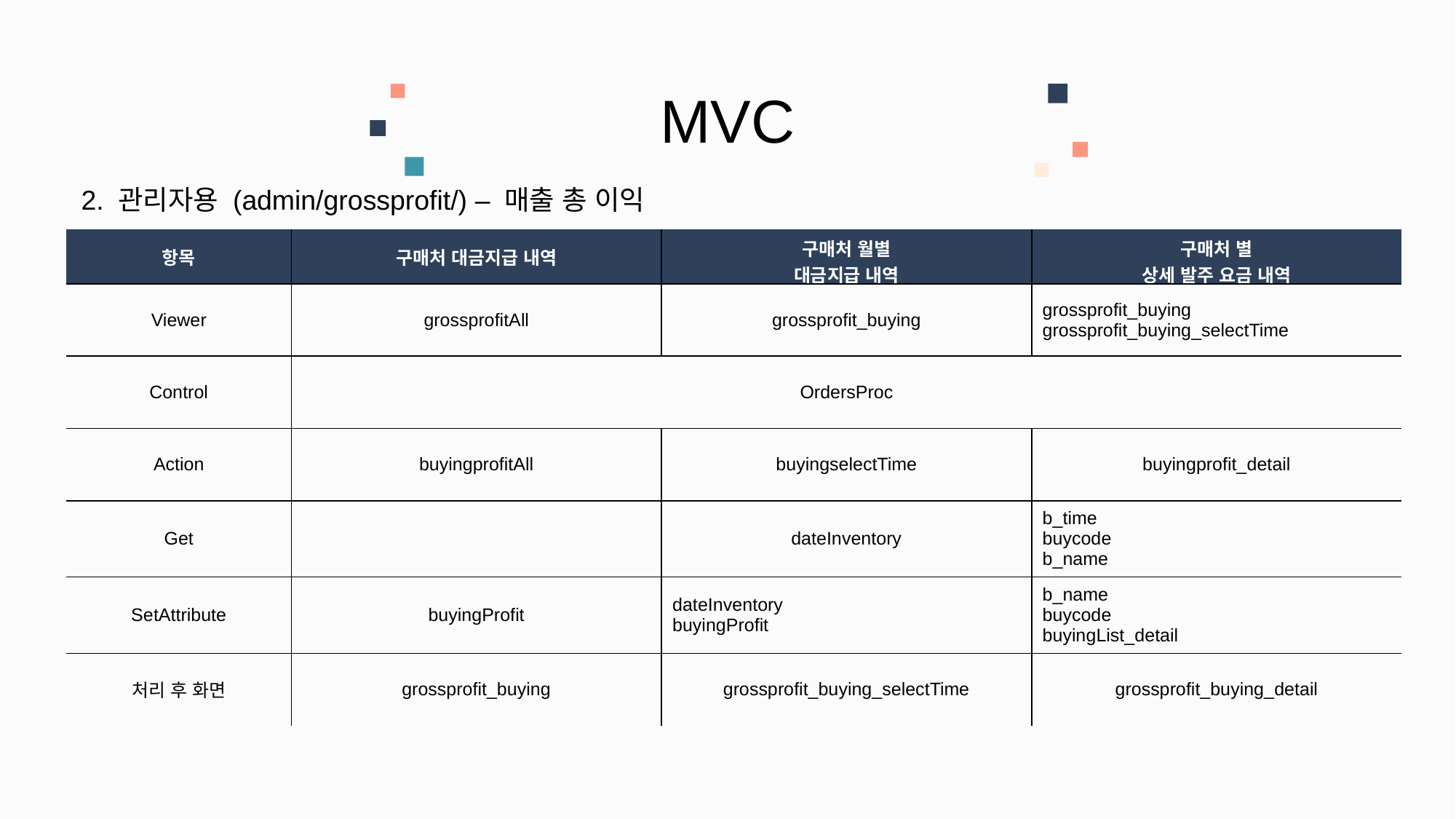

MVC

2. 관리자용 (admin/grossprofit/) – 매출 총 이익
| 항목 | 구매처 대금지급 내역 | 구매처 월별 대금지급 내역 | 구매처 별 상세 발주 요금 내역 |
| --- | --- | --- | --- |
| Viewer | grossprofitAll | grossprofit\_buying | grossprofit\_buying grossprofit\_buying\_selectTime |
| Control | OrdersProc |  |  |
| Action | buyingprofitAll | buyingselectTime | buyingprofit\_detail |
| Get |  | dateInventory | b\_time buycode b\_name |
| SetAttribute | buyingProfit | dateInventory buyingProfit | b\_name buycode buyingList\_detail |
| 처리 후 화면 | grossprofit\_buying | grossprofit\_buying\_selectTime | grossprofit\_buying\_detail |